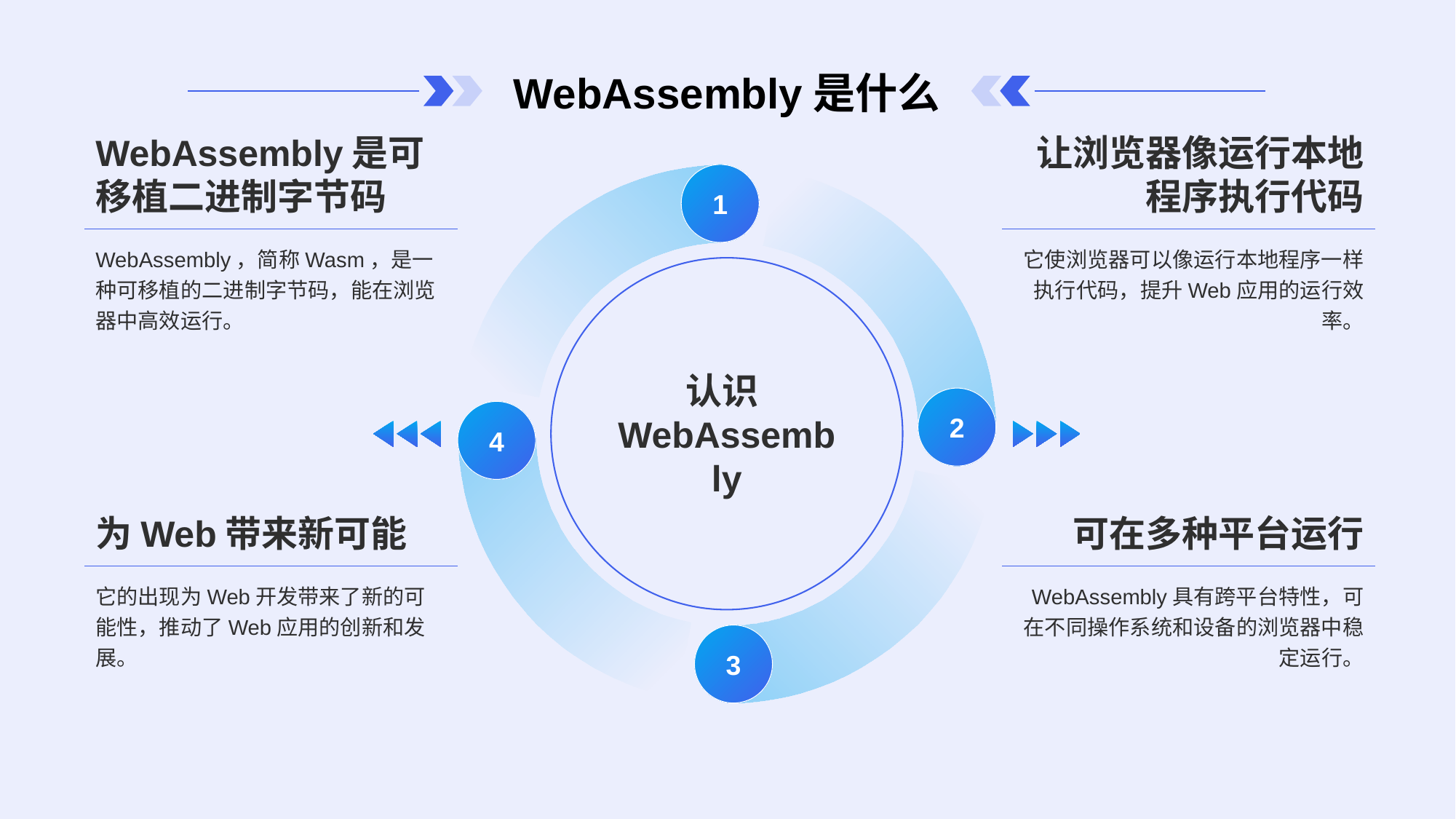

# WebAssembly是什么
WebAssembly是可移植二进制字节码
1

WebAssembly，简称Wasm，是一种可移植的二进制字节码，能在浏览器中高效运行。
让浏览器像运行本地程序执行代码

它使浏览器可以像运行本地程序一样执行代码，提升Web应用的运行效率。
2

4
为Web带来新可能
它的出现为Web开发带来了新的可能性，推动了Web应用的创新和发展。

可在多种平台运行
WebAssembly具有跨平台特性，可在不同操作系统和设备的浏览器中稳定运行。
3
认识WebAssembly